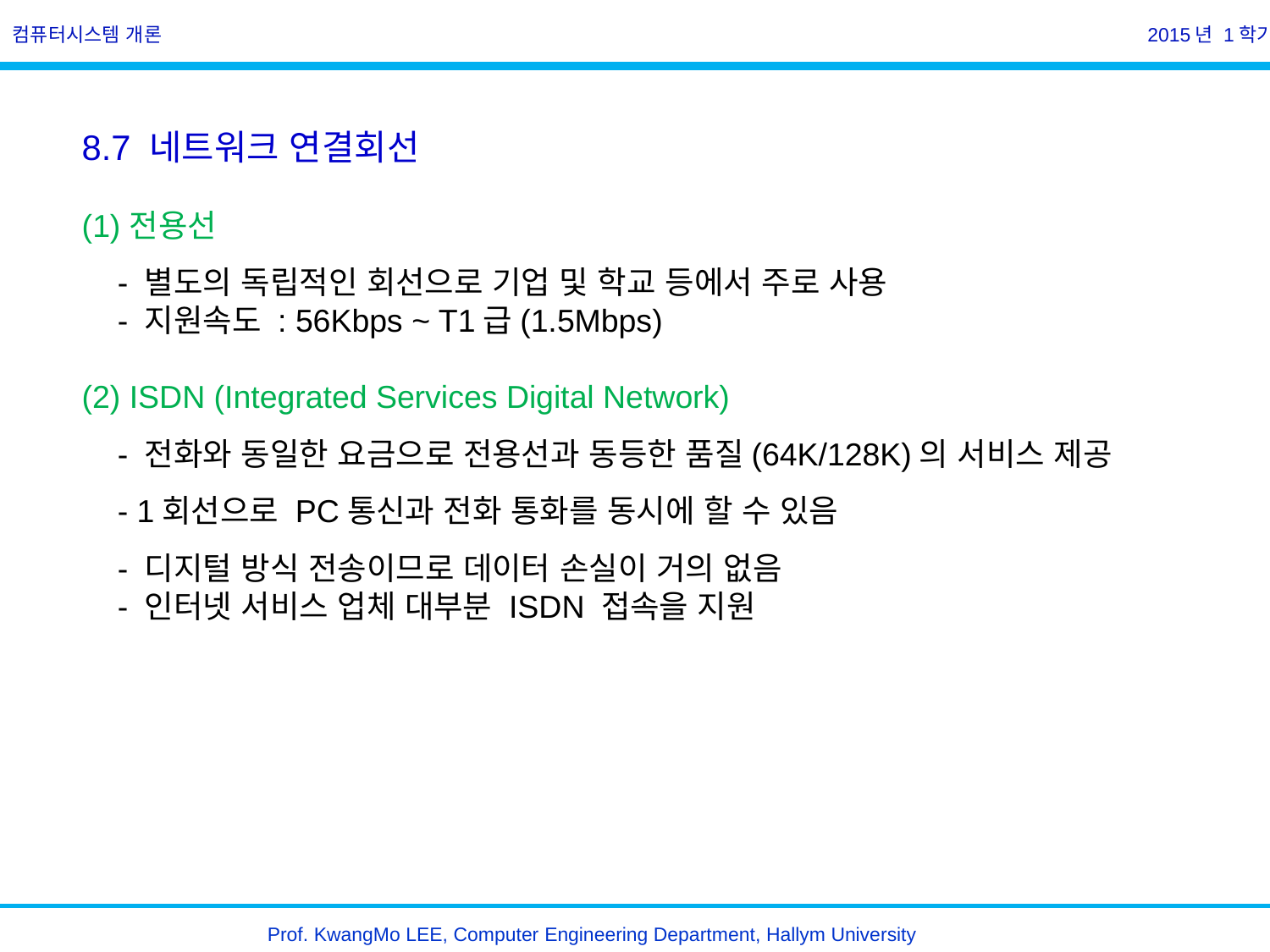

컴퓨터시스템 개론
2015년 1학기
8.7 네트워크 연결회선

전용선
    - 별도의 독립적인 회선으로 기업 및 학교 등에서 주로 사용
    - 지원속도 : 56Kbps ~ T1급(1.5Mbps)

(2) ISDN (Integrated Services Digital Network)
    - 전화와 동일한 요금으로 전용선과 동등한 품질(64K/128K)의 서비스 제공
    - 1회선으로 PC통신과 전화 통화를 동시에 할 수 있음
    - 디지털 방식 전송이므로 데이터 손실이 거의 없음
    - 인터넷 서비스 업체 대부분 ISDN 접속을 지원
Prof. KwangMo LEE, Computer Engineering Department, Hallym University